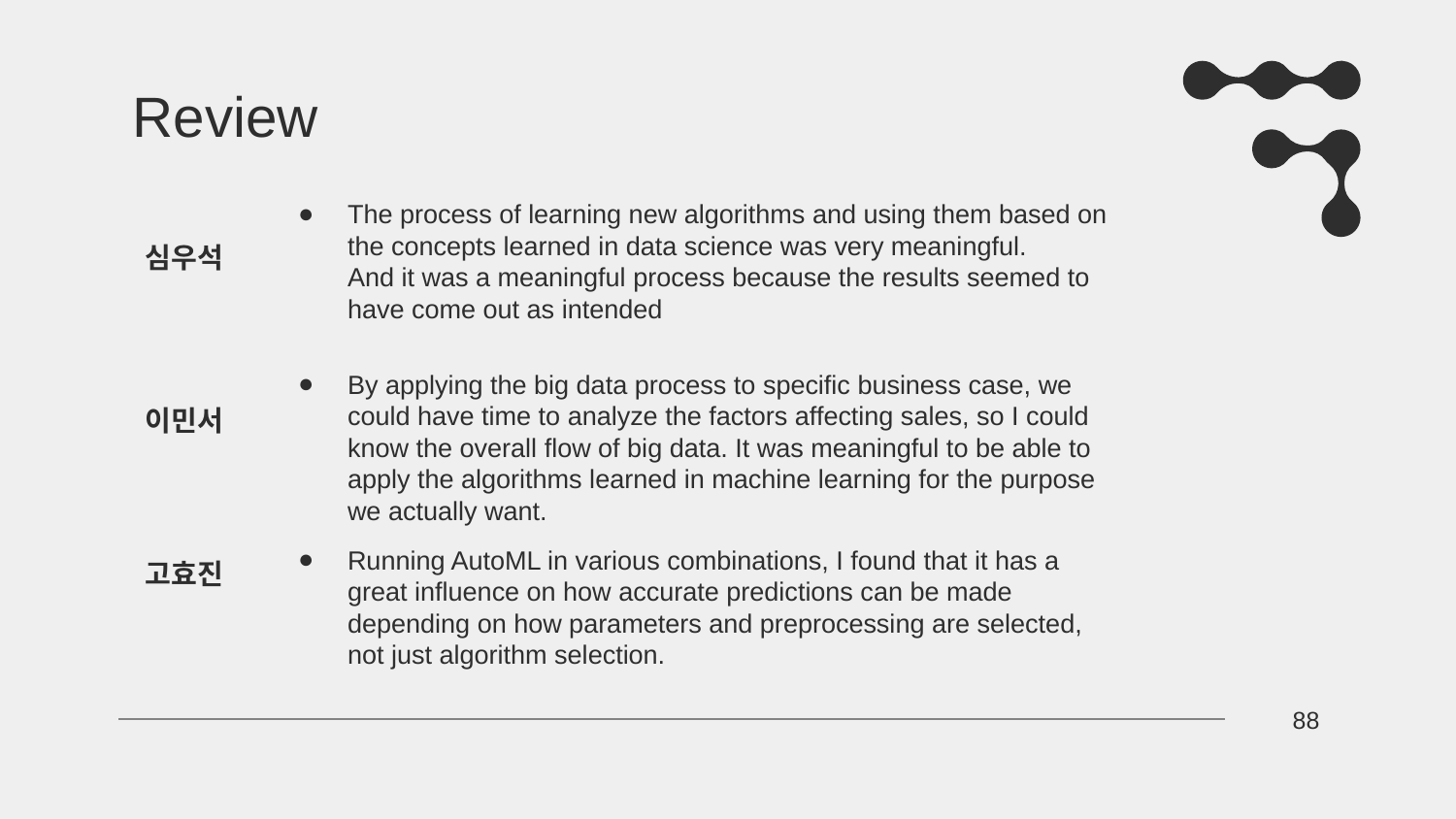

# Review
The process of learning new algorithms and using them based on the concepts learned in data science was very meaningful.
And it was a meaningful process because the results seemed to have come out as intended
심우석
By applying the big data process to specific business case, we could have time to analyze the factors affecting sales, so I could know the overall flow of big data. It was meaningful to be able to apply the algorithms learned in machine learning for the purpose we actually want.
이민서
Running AutoML in various combinations, I found that it has a great influence on how accurate predictions can be made depending on how parameters and preprocessing are selected, not just algorithm selection.
고효진
88